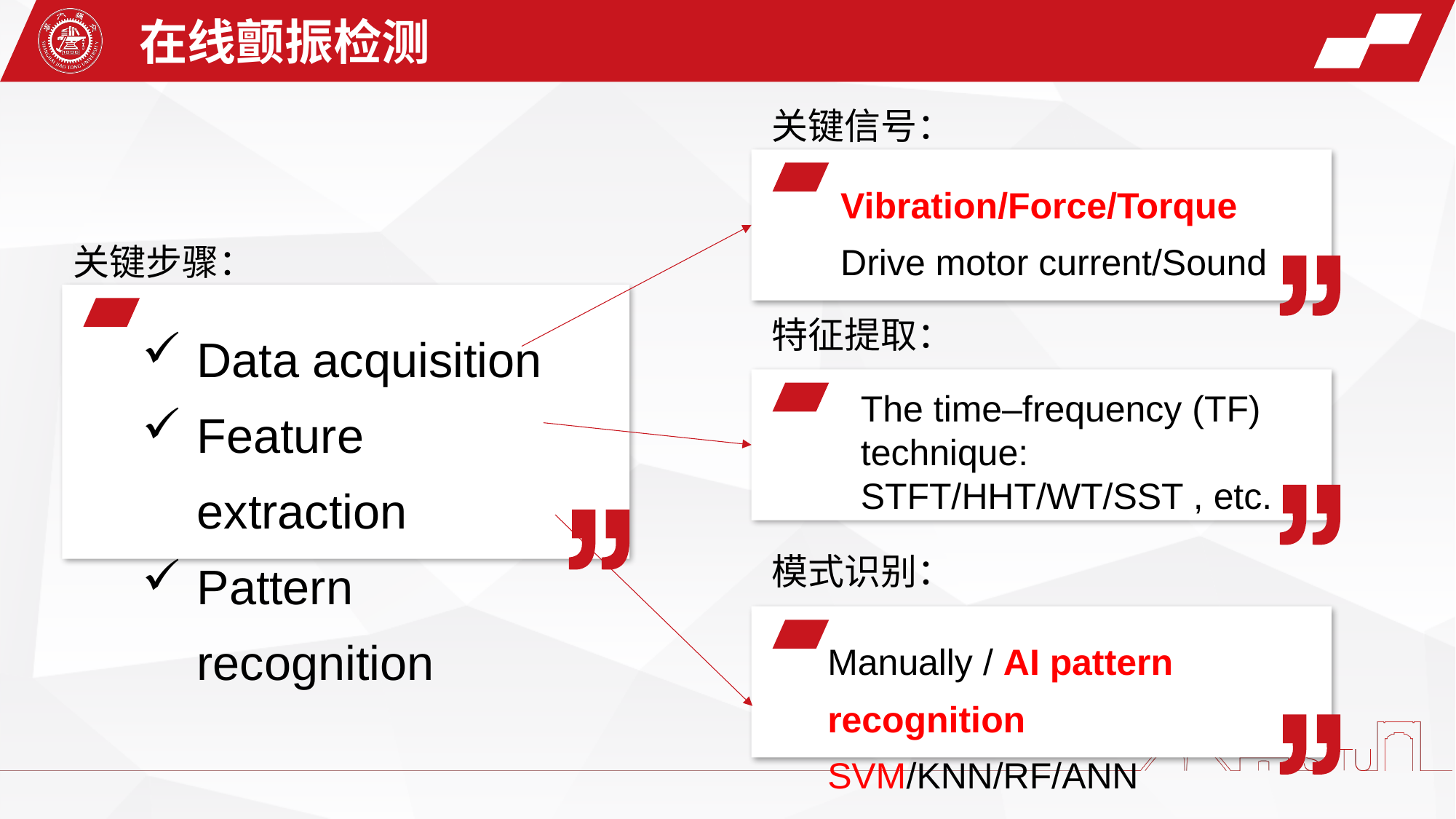

在线颤振检测
关键信号：

Vibration/Force/Torque
Drive motor current/Sound
关键步骤：

Data acquisition
Feature extraction
Pattern recognition
特征提取：

The time–frequency (TF) technique:
STFT/HHT/WT/SST , etc.

模式识别：

Manually / AI pattern recognition
SVM/KNN/RF/ANN